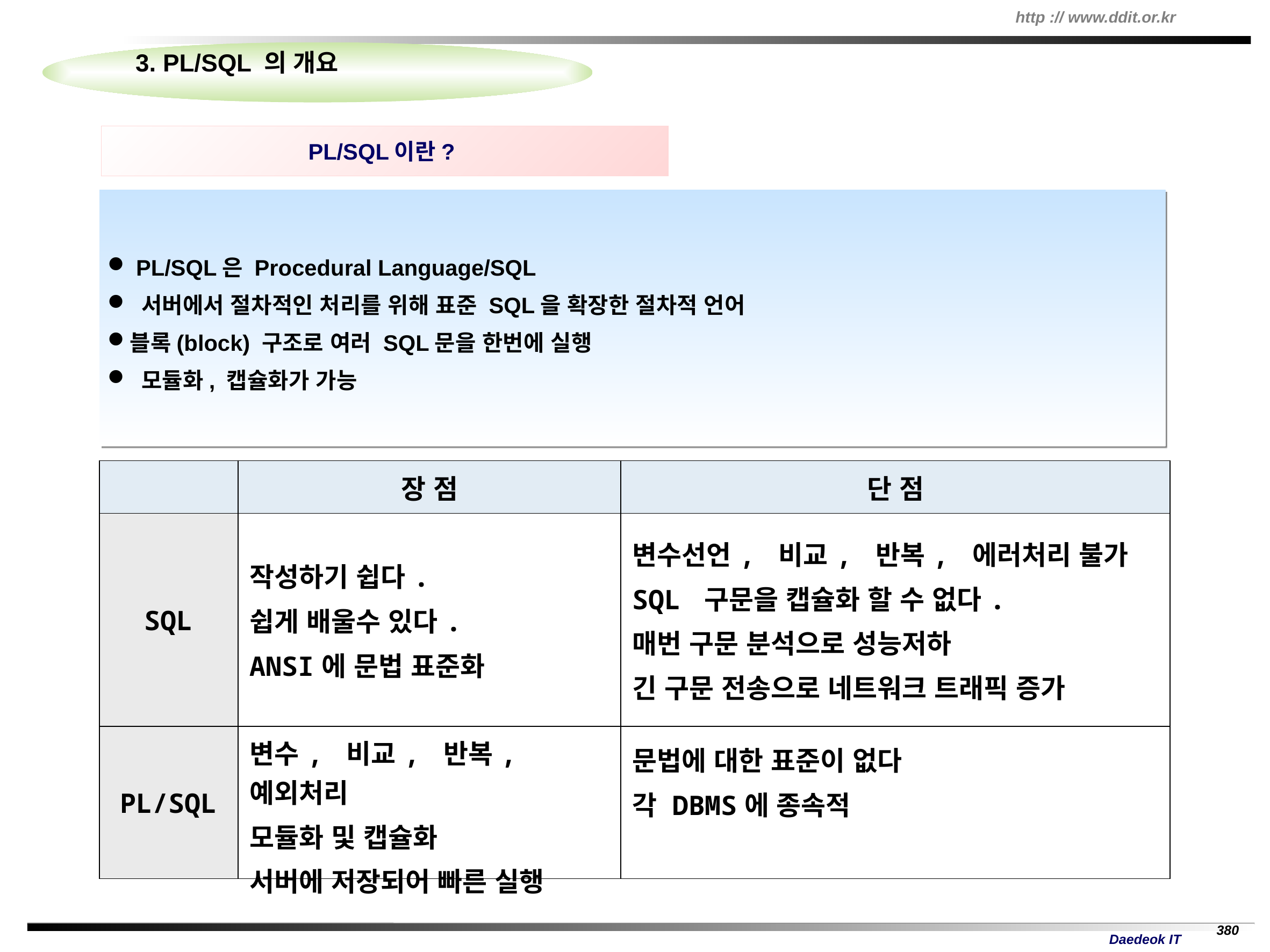

3. PL/SQL 의 개요

PL/SQL이란?
 PL/SQL은 Procedural Language/SQL
 서버에서 절차적인 처리를 위해 표준 SQL을 확장한 절차적 언어
블록(block) 구조로 여러 SQL문을 한번에 실행
 모듈화, 캡슐화가 가능
|  | 장 점 | 단 점 |
| --- | --- | --- |
| SQL | 작성하기 쉽다. 쉽게 배울수 있다. ANSI에 문법 표준화 | 변수선언, 비교, 반복, 에러처리 불가 SQL 구문을 캡슐화 할 수 없다. 매번 구문 분석으로 성능저하 긴 구문 전송으로 네트워크 트래픽 증가 |
| PL/SQL | 변수, 비교, 반복, 예외처리 모듈화 및 캡슐화 서버에 저장되어 빠른 실행 | 문법에 대한 표준이 없다 각 DBMS에 종속적 |